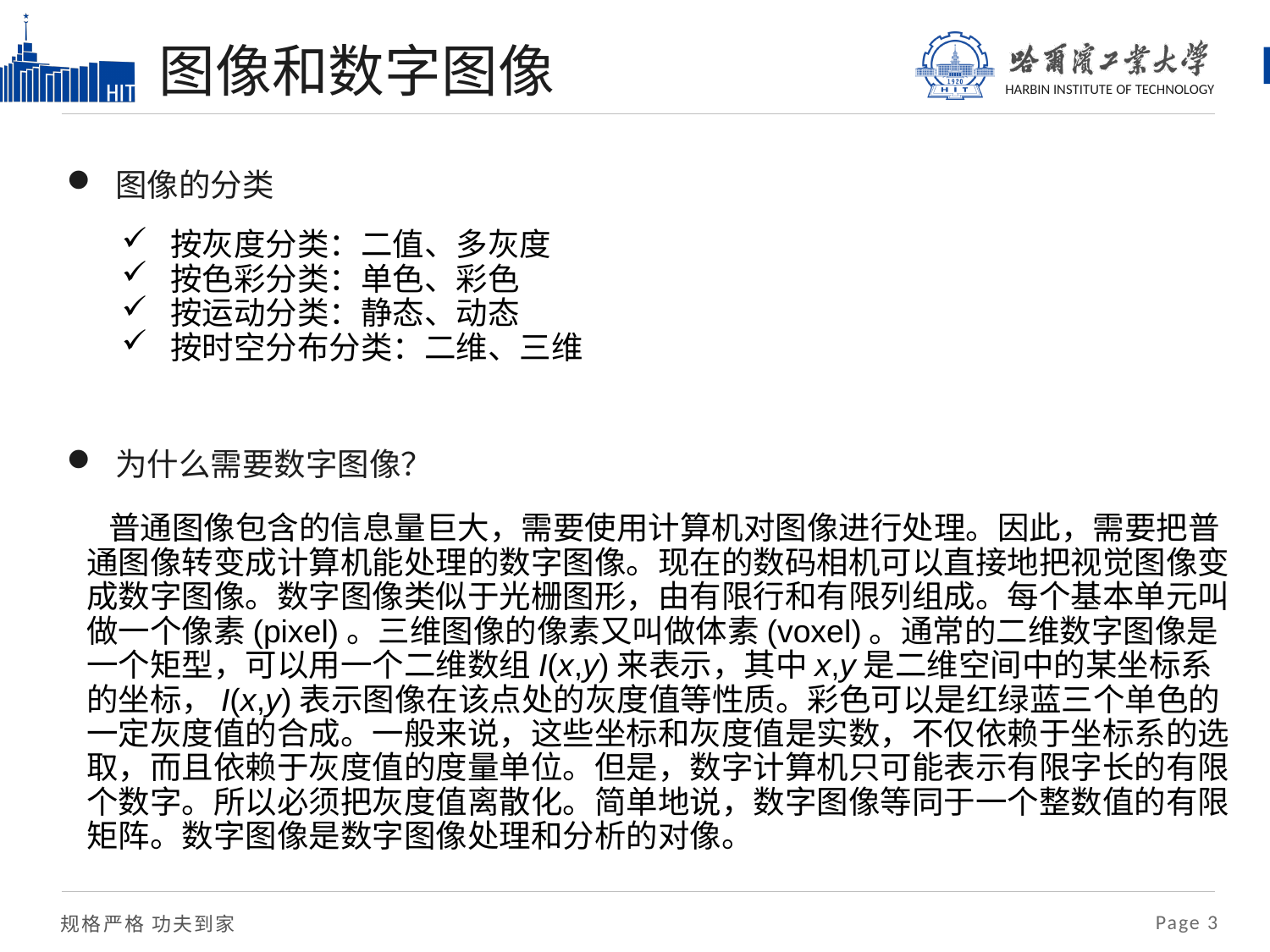

# 图像和数字图像

图像的分类
按灰度分类：二值、多灰度
按色彩分类：单色、彩色
按运动分类：静态、动态
按时空分布分类：二维、三维

为什么需要数字图像？

  普通图像包含的信息量巨大，需要使用计算机对图像进行处理。因此，需要把普通图像转变成计算机能处理的数字图像。现在的数码相机可以直接地把视觉图像变成数字图像。数字图像类似于光栅图形，由有限行和有限列组成。每个基本单元叫做一个像素(pixel)。三维图像的像素又叫做体素(voxel)。通常的二维数字图像是一个矩型，可以用一个二维数组I(x,y)来表示，其中x,y是二维空间中的某坐标系的坐标，I(x,y)表示图像在该点处的灰度值等性质。彩色可以是红绿蓝三个单色的一定灰度值的合成。一般来说，这些坐标和灰度值是实数，不仅依赖于坐标系的选取，而且依赖于灰度值的度量单位。但是，数字计算机只可能表示有限字长的有限个数字。所以必须把灰度值离散化。简单地说，数字图像等同于一个整数值的有限矩阵。数字图像是数字图像处理和分析的对像。